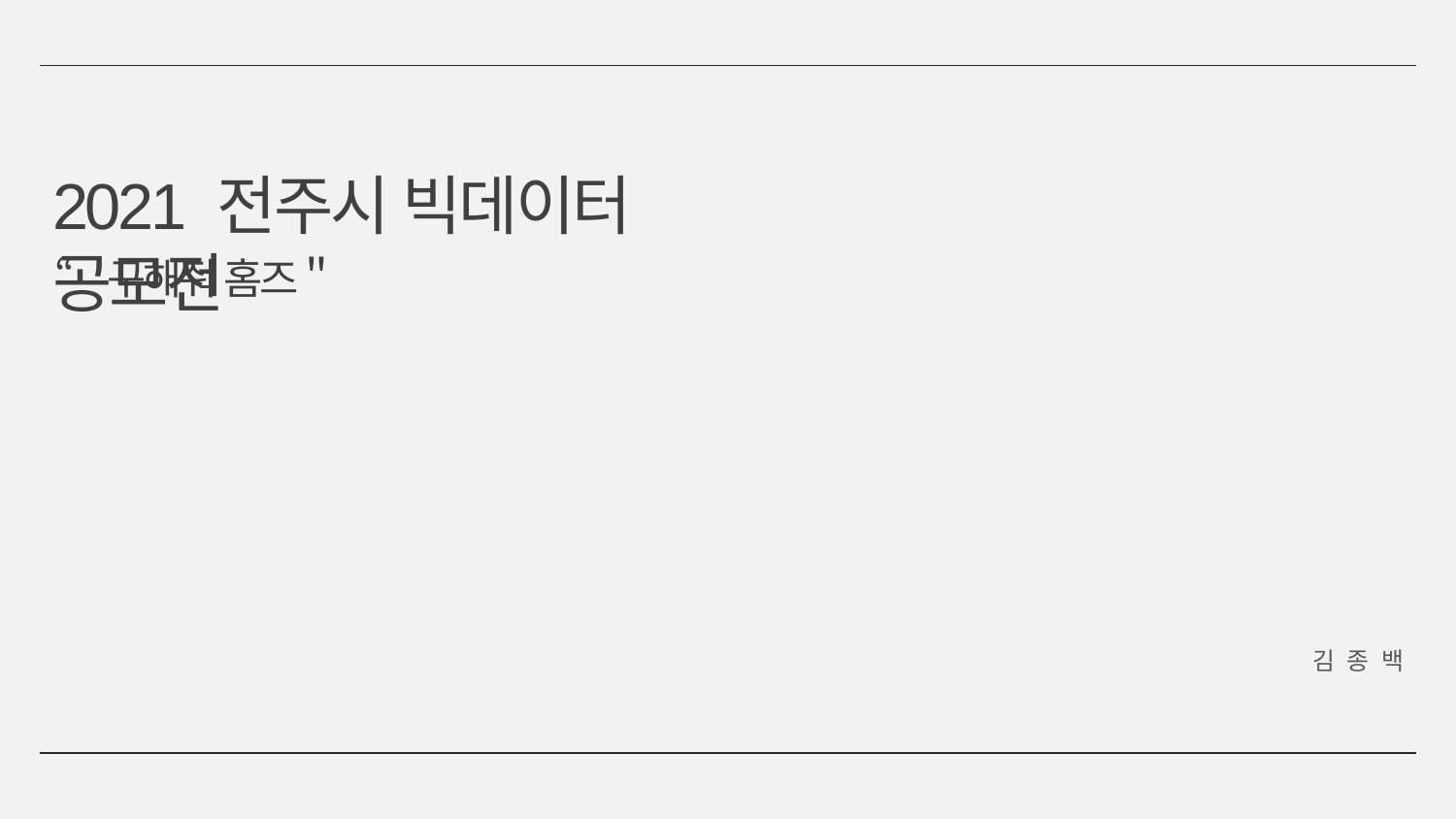

2021 전주시 빅데이터 공모전
“구해줘 홈즈＂
김종백